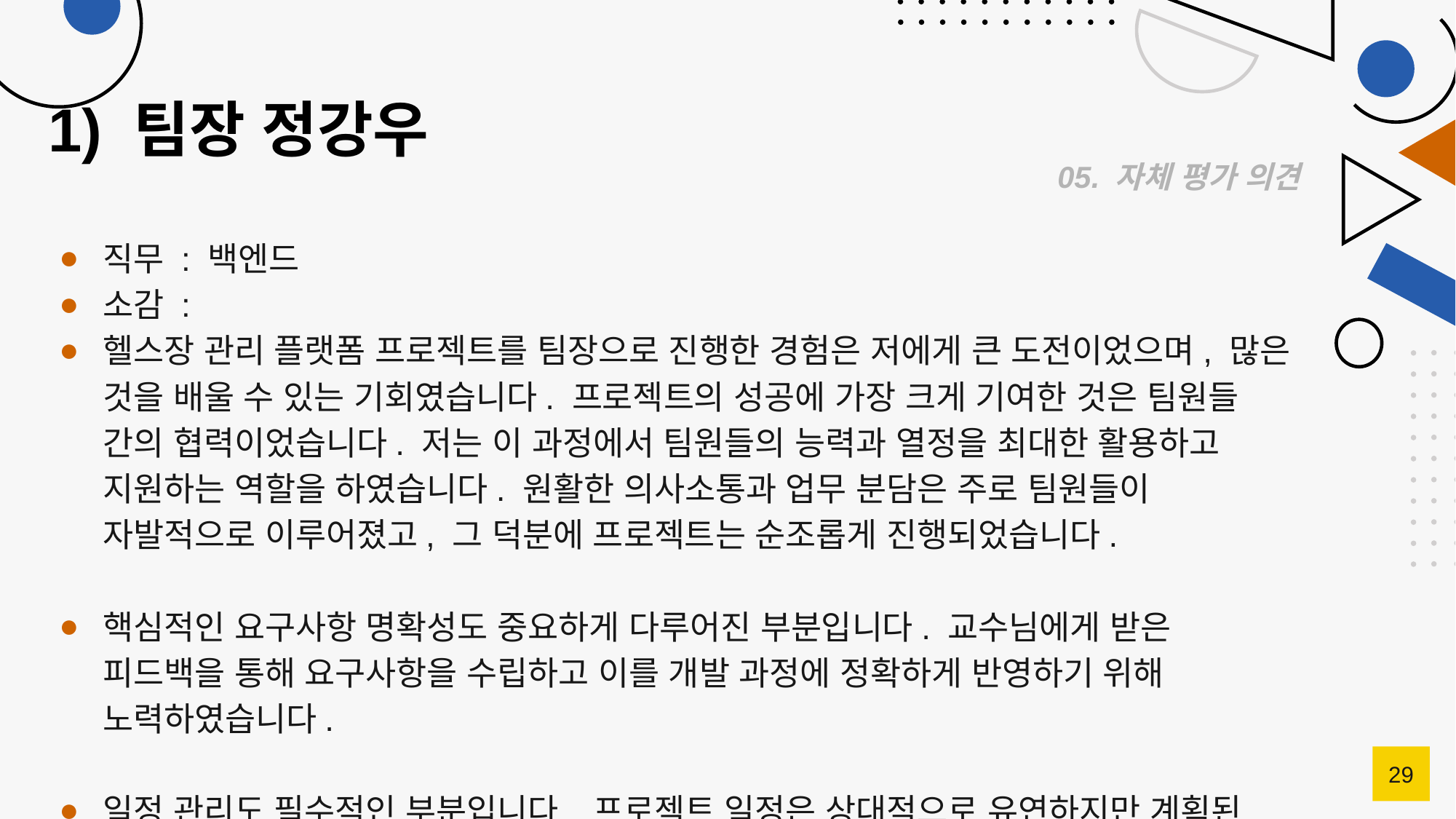

# 1) 팀장 정강우
05. 자체 평가 의견
직무 : 백엔드
소감 :
헬스장 관리 플랫폼 프로젝트를 팀장으로 진행한 경험은 저에게 큰 도전이었으며, 많은 것을 배울 수 있는 기회였습니다. 프로젝트의 성공에 가장 크게 기여한 것은 팀원들 간의 협력이었습니다. 저는 이 과정에서 팀원들의 능력과 열정을 최대한 활용하고 지원하는 역할을 하였습니다. 원활한 의사소통과 업무 분담은 주로 팀원들이 자발적으로 이루어졌고, 그 덕분에 프로젝트는 순조롭게 진행되었습니다.

핵심적인 요구사항 명확성도 중요하게 다루어진 부분입니다. 교수님에게 받은 피드백을 통해 요구사항을 수립하고 이를 개발 과정에 정확하게 반영하기 위해 노력하였습니다.

일정 관리도 필수적인 부분입니다. 프로젝트 일정은 상대적으로 유연하지만 계획된 목표와 일정 준수는 여전히 중요합니다. 주기적으로 진행 상황을 점검하여 필요할 경우 적시에 대응책을 마련하는 것이 프로젝트의 원활한 진행에 도움이 되었습니다.

보안 측면에서도 많은 주의를 기울였습니다. 사용자 정보와 결제 정보 등 민감 정보를 다루는 애플리케이션에서 보안은 핵심 우선 사항입니다.

그리고 사용자들의 의견과 피드백 수집도 계속해서 이루어졌습니다. 이러한 사용자들의 의견과 피드백은 애플리케이션 개선 작업에 있어서 귀중한 자료가 되었습니다.

모든 어려웃음과 도전 속에서도 제가 경험할 수 있던 성장과 만족감은 큰 보람으로 다가왔습니다. 이러한 경험이 저의 개발자로서의 역량과 전문성 확대에 큰 도움이 되었습니다.

29